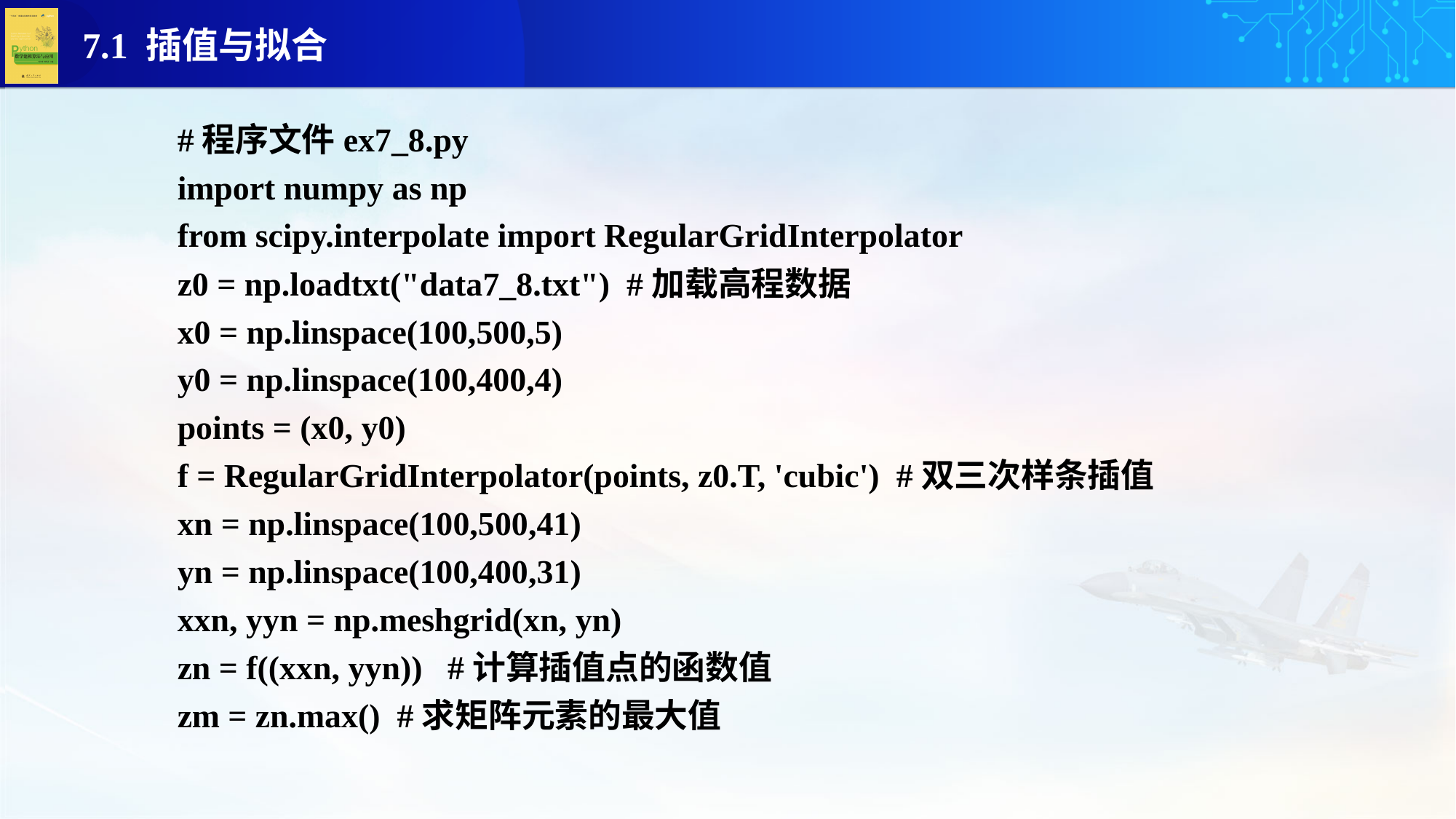

#程序文件ex7_8.py
import numpy as np
from scipy.interpolate import RegularGridInterpolator
z0 = np.loadtxt("data7_8.txt")  #加载高程数据
x0 = np.linspace(100,500,5)
y0 = np.linspace(100,400,4)
points = (x0, y0)
f = RegularGridInterpolator(points, z0.T, 'cubic')  #双三次样条插值
xn = np.linspace(100,500,41)
yn = np.linspace(100,400,31)
xxn, yyn = np.meshgrid(xn, yn)
zn = f((xxn, yyn))   #计算插值点的函数值
zm = zn.max()  #求矩阵元素的最大值